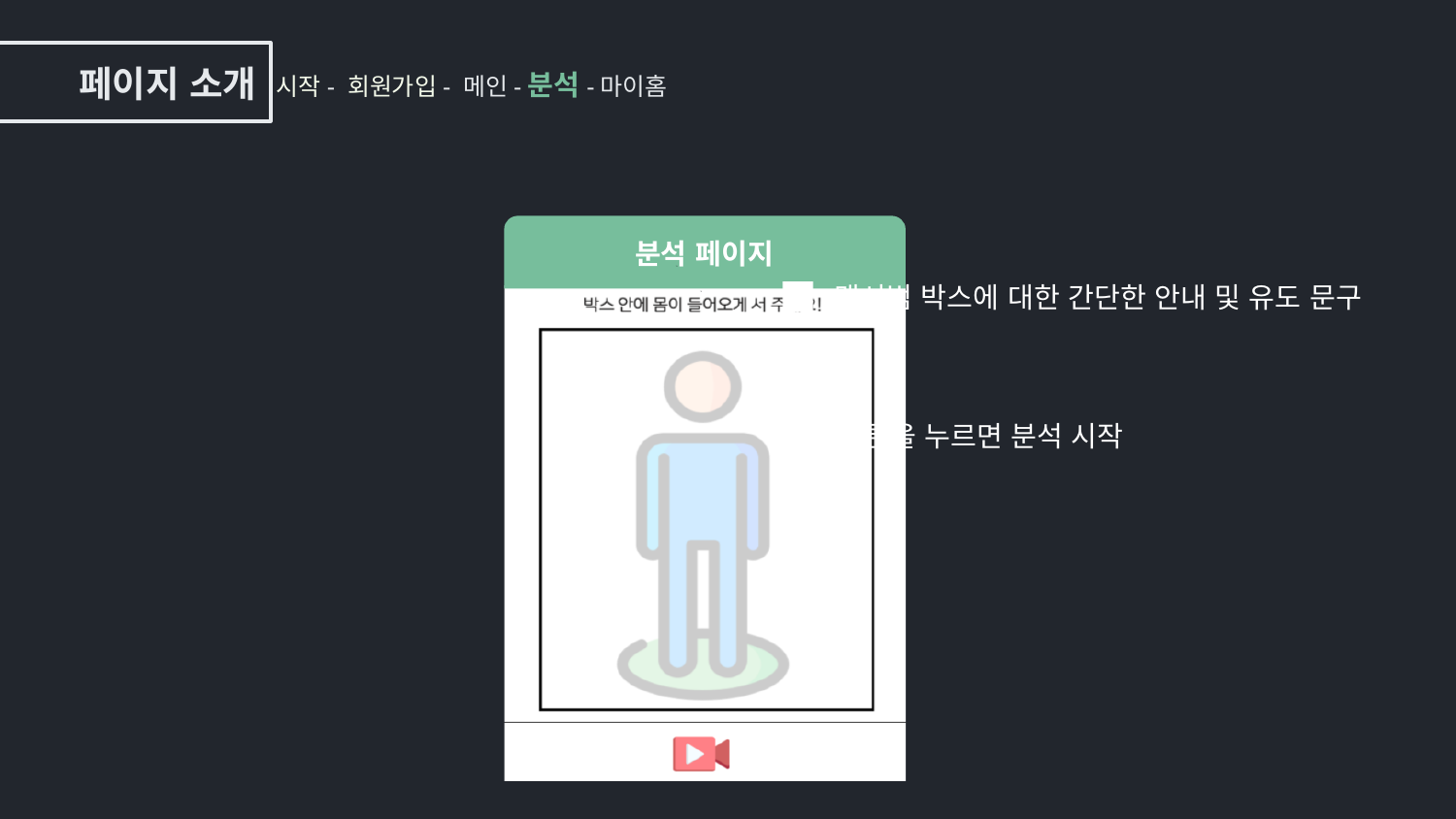

페이지 소개
시작- 회원가입- 메인-분석-마이홈

분석 페이지
1
1

맥시범 박스에 대한 간단한 안내 및 유도 문구

버튼을 누르면 분석 시작